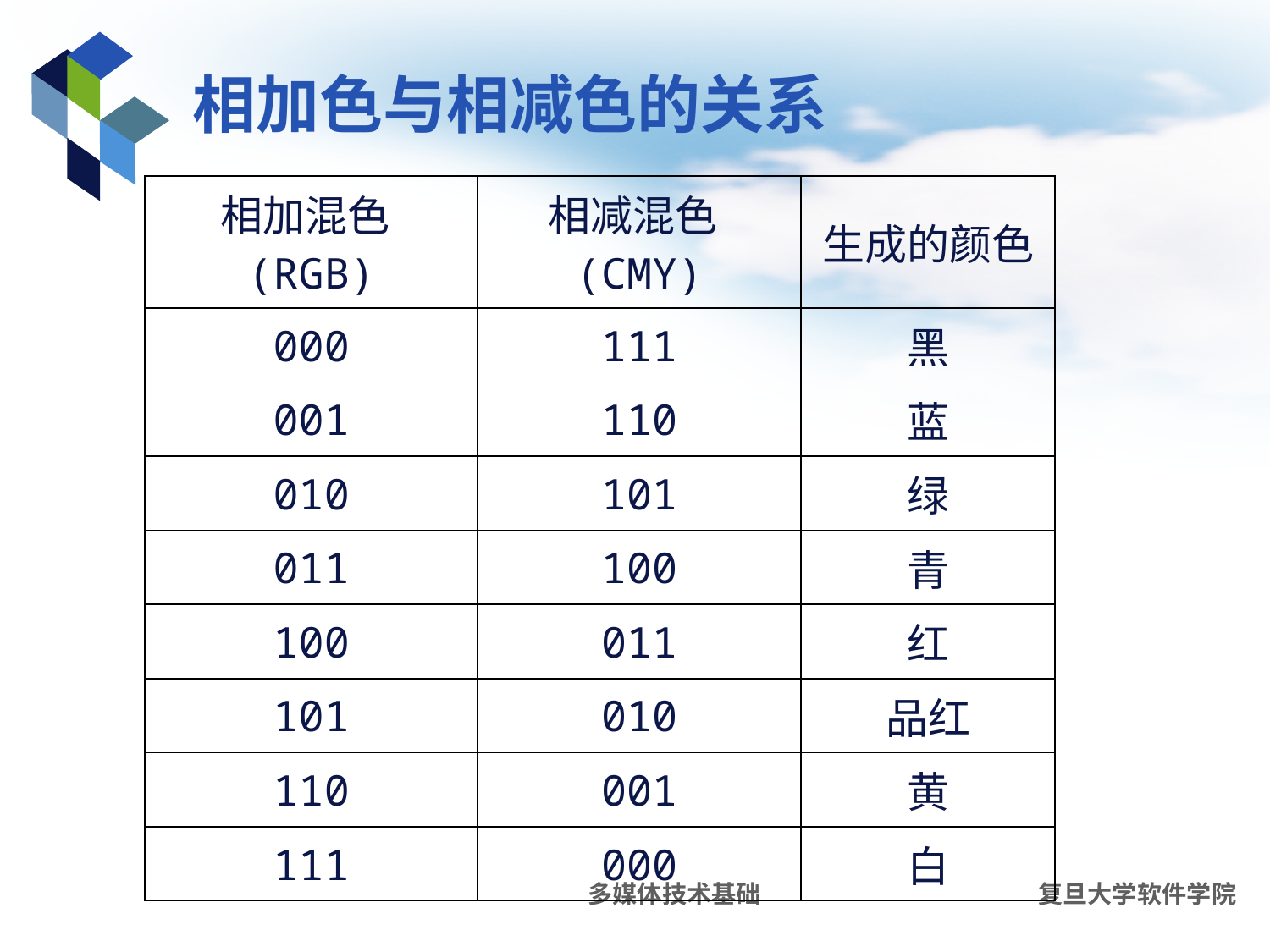

# 相加色与相减色的关系
| 相加混色(RGB) | 相减混色(CMY) | 生成的颜色 |
| --- | --- | --- |
| 000 | 111 | 黑 |
| 001 | 110 | 蓝 |
| 010 | 101 | 绿 |
| 011 | 100 | 青 |
| 100 | 011 | 红 |
| 101 | 010 | 品红 |
| 110 | 001 | 黄 |
| 111 | 000 | 白 |
多媒体技术基础